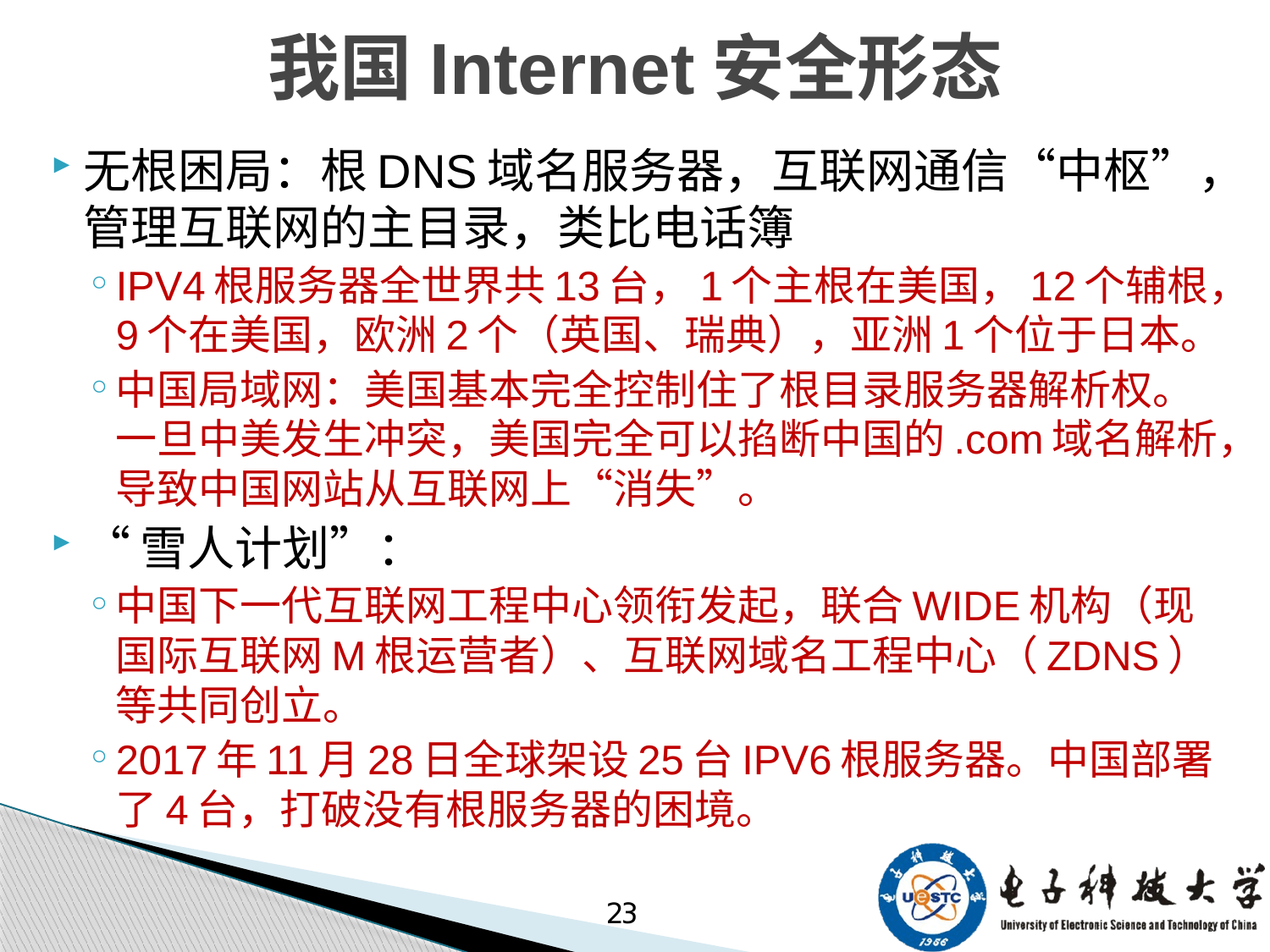

# 我国Internet安全形态
无根困局：根DNS域名服务器，互联网通信“中枢”，管理互联网的主目录，类比电话簿
IPV4根服务器全世界共13台，1个主根在美国，12个辅根，9个在美国，欧洲2个（英国、瑞典），亚洲1个位于日本。
中国局域网：美国基本完全控制住了根目录服务器解析权。一旦中美发生冲突，美国完全可以掐断中国的.com域名解析，导致中国网站从互联网上“消失”。
“雪人计划”：
中国下一代互联网工程中心领衔发起，联合WIDE机构（现国际互联网M根运营者）、互联网域名工程中心（ZDNS）等共同创立。
2017年11月28日全球架设25台IPV6根服务器。中国部署了4台，打破没有根服务器的困境。
23